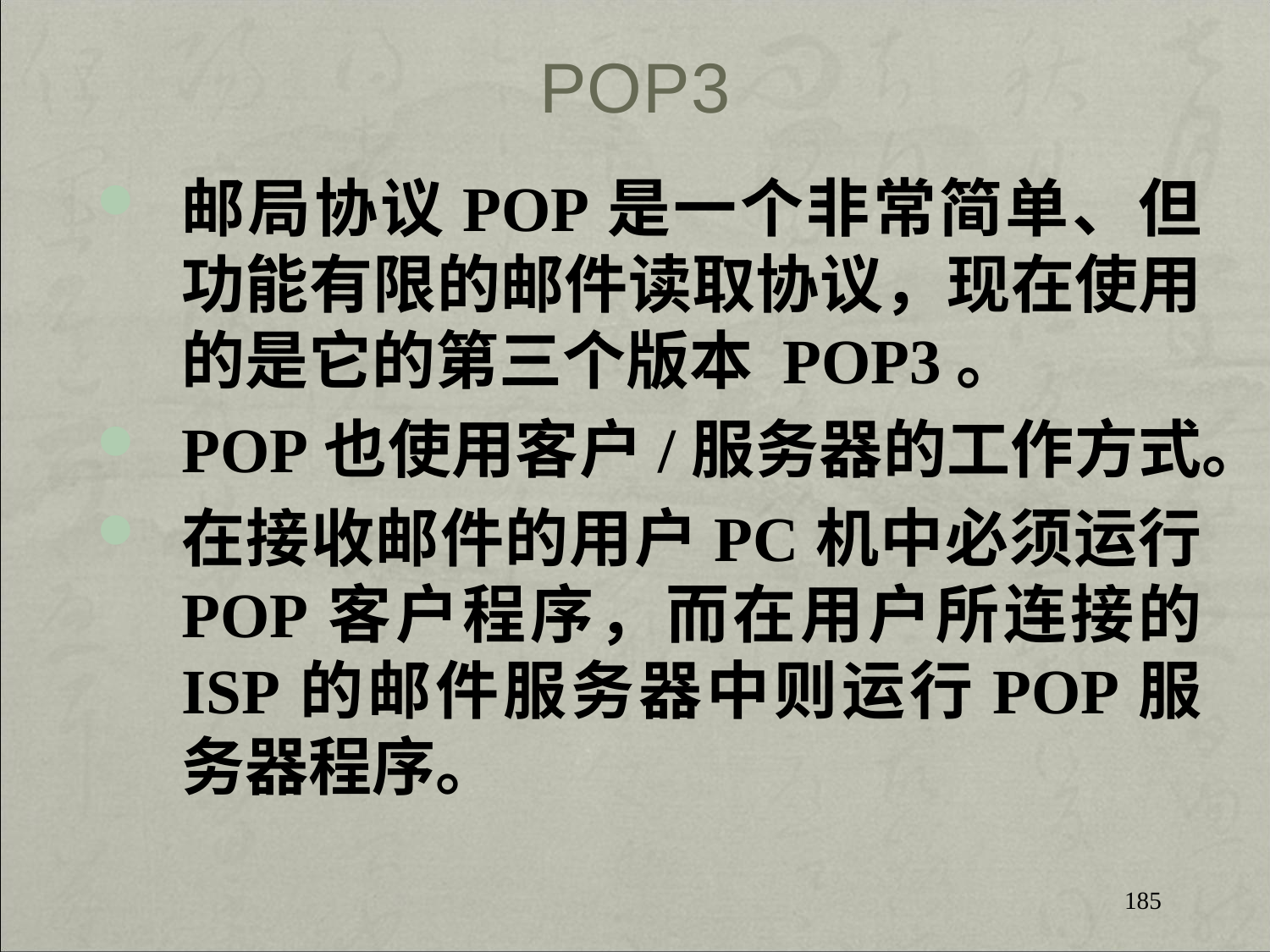

POP3
邮局协议POP是一个非常简单、但功能有限的邮件读取协议，现在使用的是它的第三个版本 POP3。
POP也使用客户/服务器的工作方式。
在接收邮件的用户PC机中必须运行 POP客户程序，而在用户所连接的 ISP的邮件服务器中则运行POP服务器程序。
185